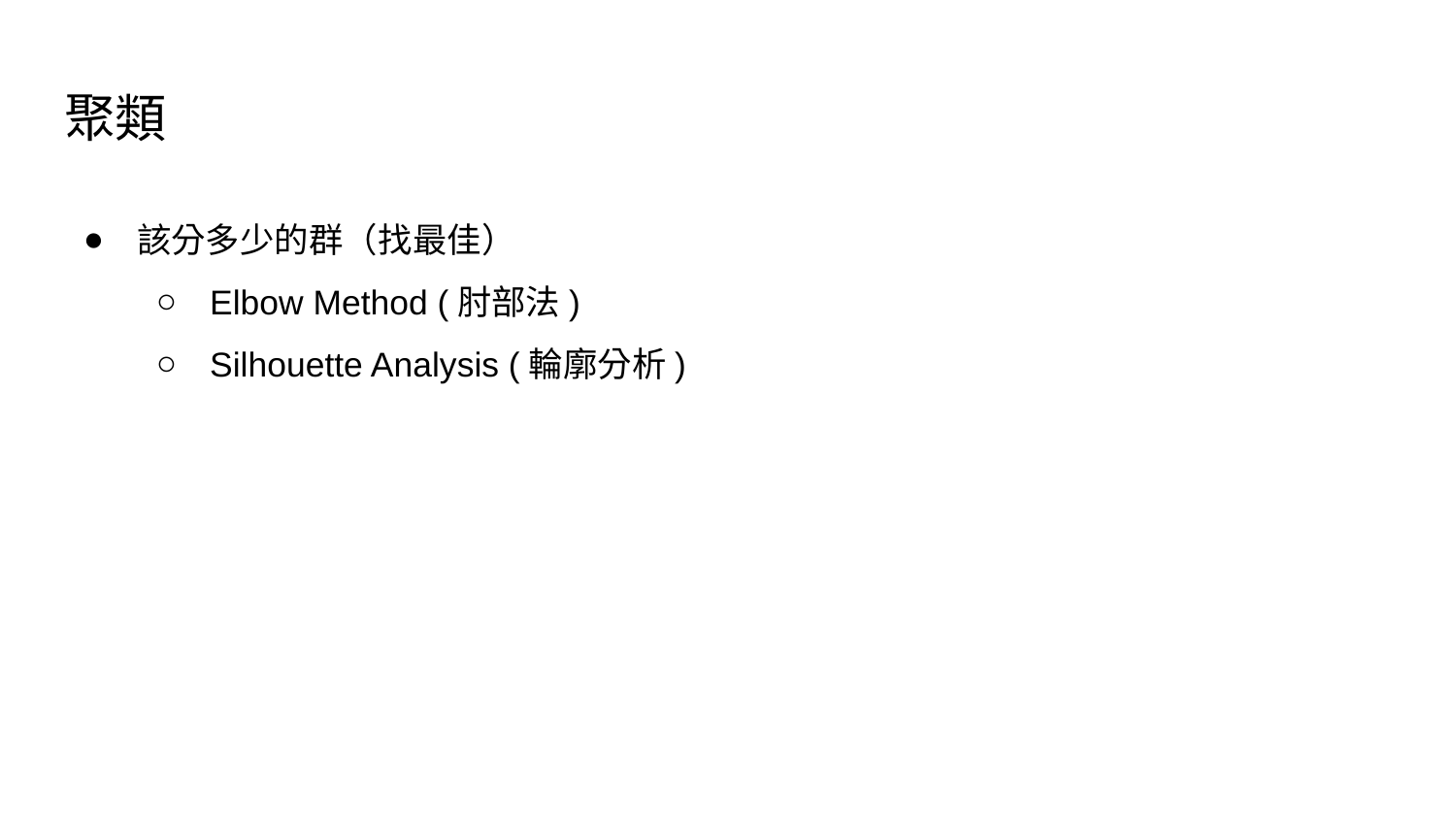

# 聚類
該分多少的群（找最佳）
Elbow Method (肘部法)
Silhouette Analysis (輪廓分析)